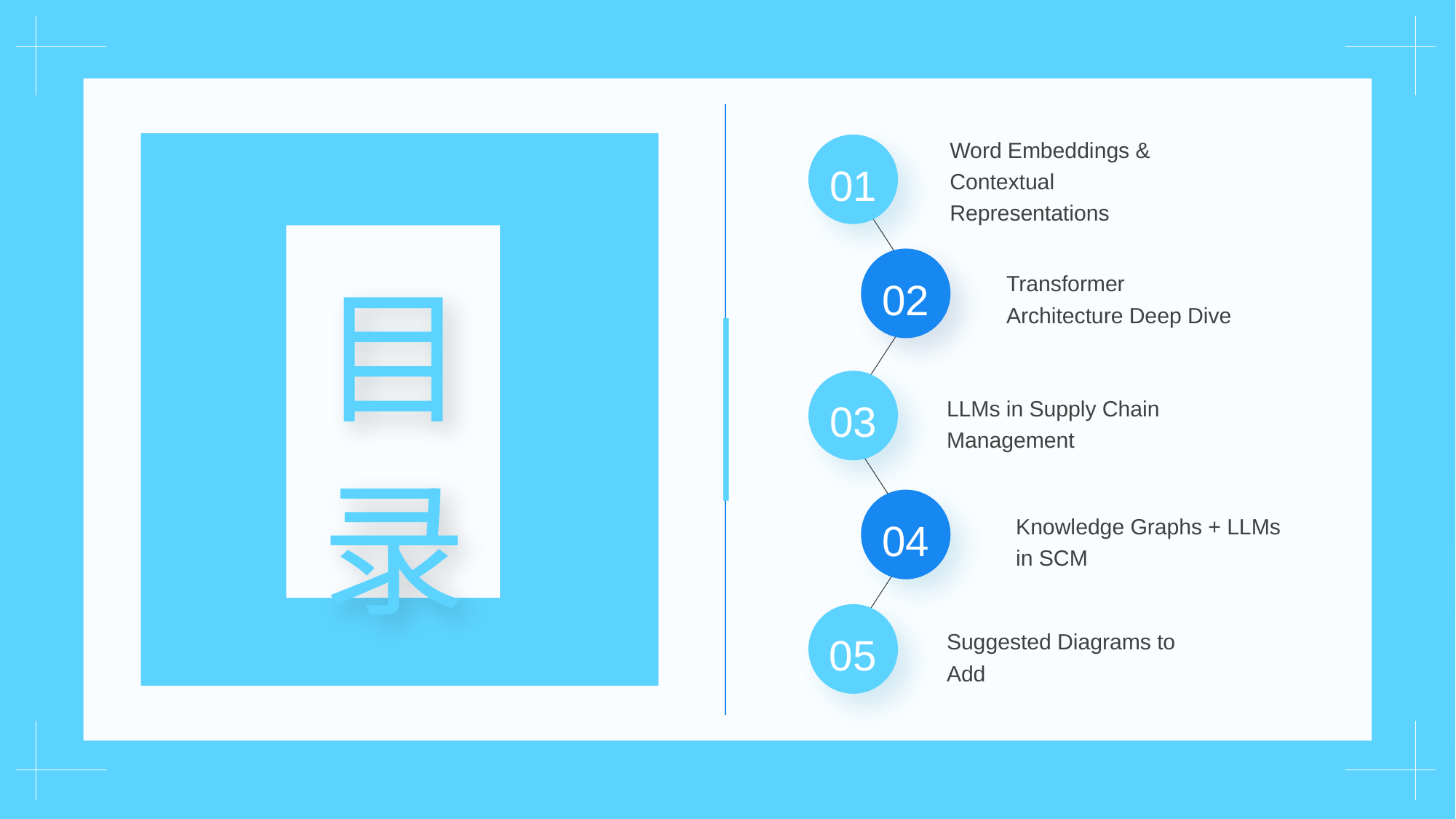

Word Embeddings & Contextual Representations

01

Transformer Architecture Deep Dive
目录

02

LLMs in Supply Chain Management
03

Knowledge Graphs + LLMs in SCM
04

Suggested Diagrams to Add
05